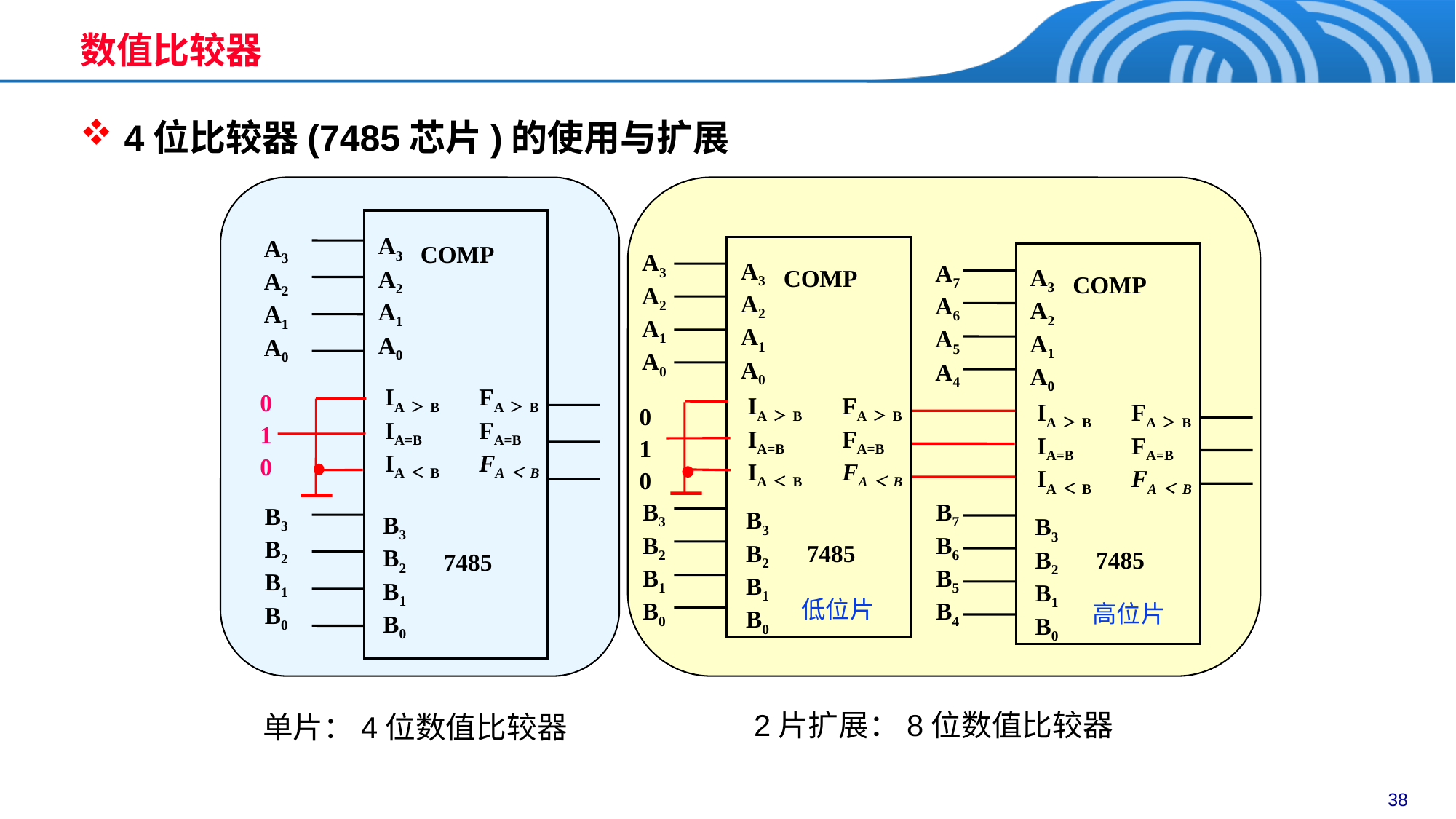

# 数值比较器
4位比较器(7485芯片)的使用与扩展

A3
A2
A1
A0
COMP
IA＞B
IA=B
IA＜B
FA＞B
FA=B
FA＜B
B3
B2
B1
B0
7485
A3
A2
A1
A0
B3
B2
B1
B0

0
1
0

A3
A2
A1
A0
COMP
IA＞B
IA=B
IA＜B
FA＞B
FA=B
FA＜B
B3
B2
B1
B0
7485
A3
A2
A1
A0

A3
A2
A1
A0
COMP
IA＞B
IA=B
IA＜B
FA＞B
FA=B
FA＜B
B3
B2
B1
B0
7485
A7
A6
A5
A4
0
1
0

B3
B2
B1
B0
B7
B6
B5
B4
低位片
高位片
2片扩展：8位数值比较器
单片：4位数值比较器